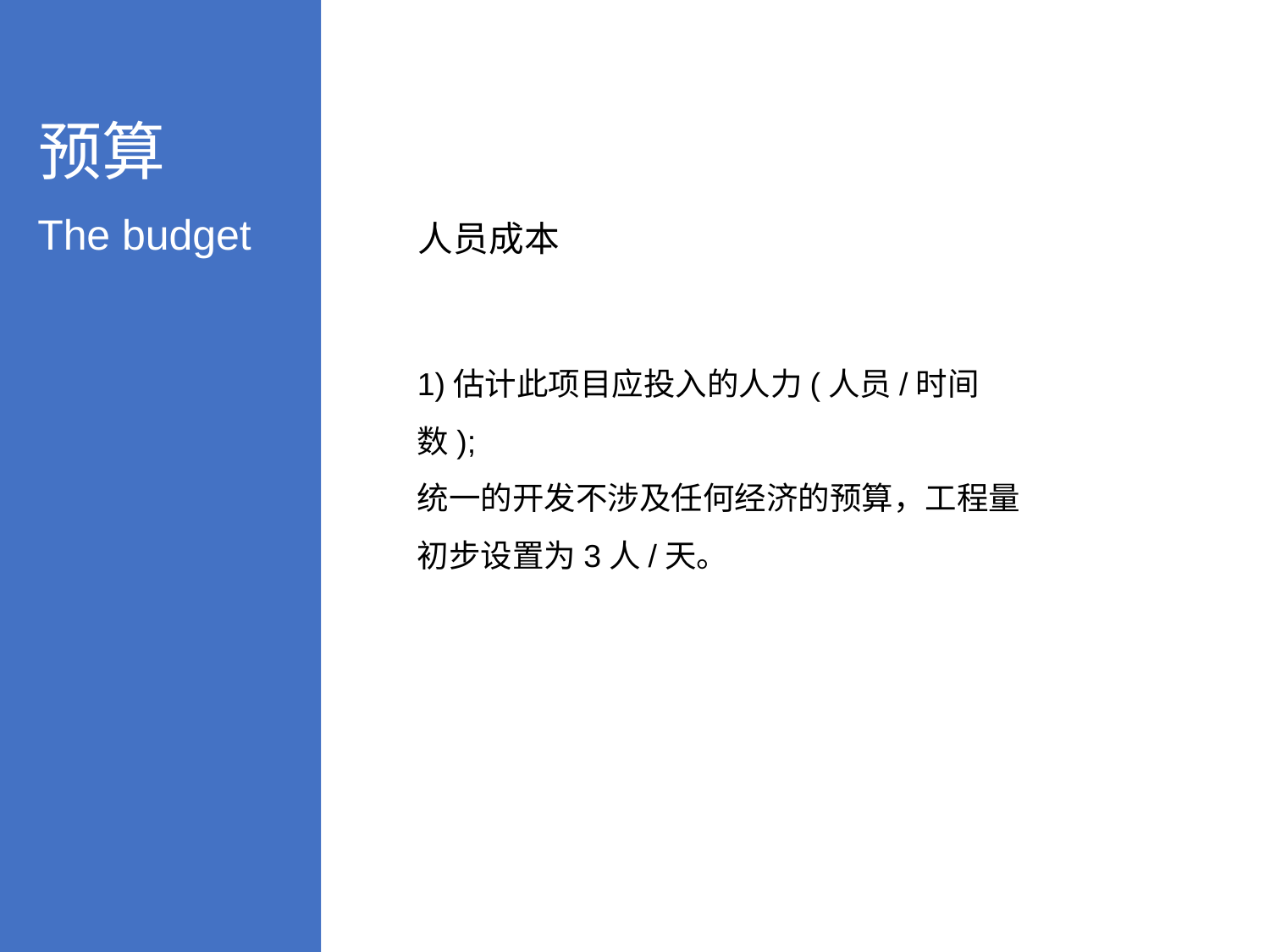

预算
The budget
人员成本
1)估计此项目应投入的人力(人员/时间数);
统一的开发不涉及任何经济的预算，工程量初步设置为3人/天。